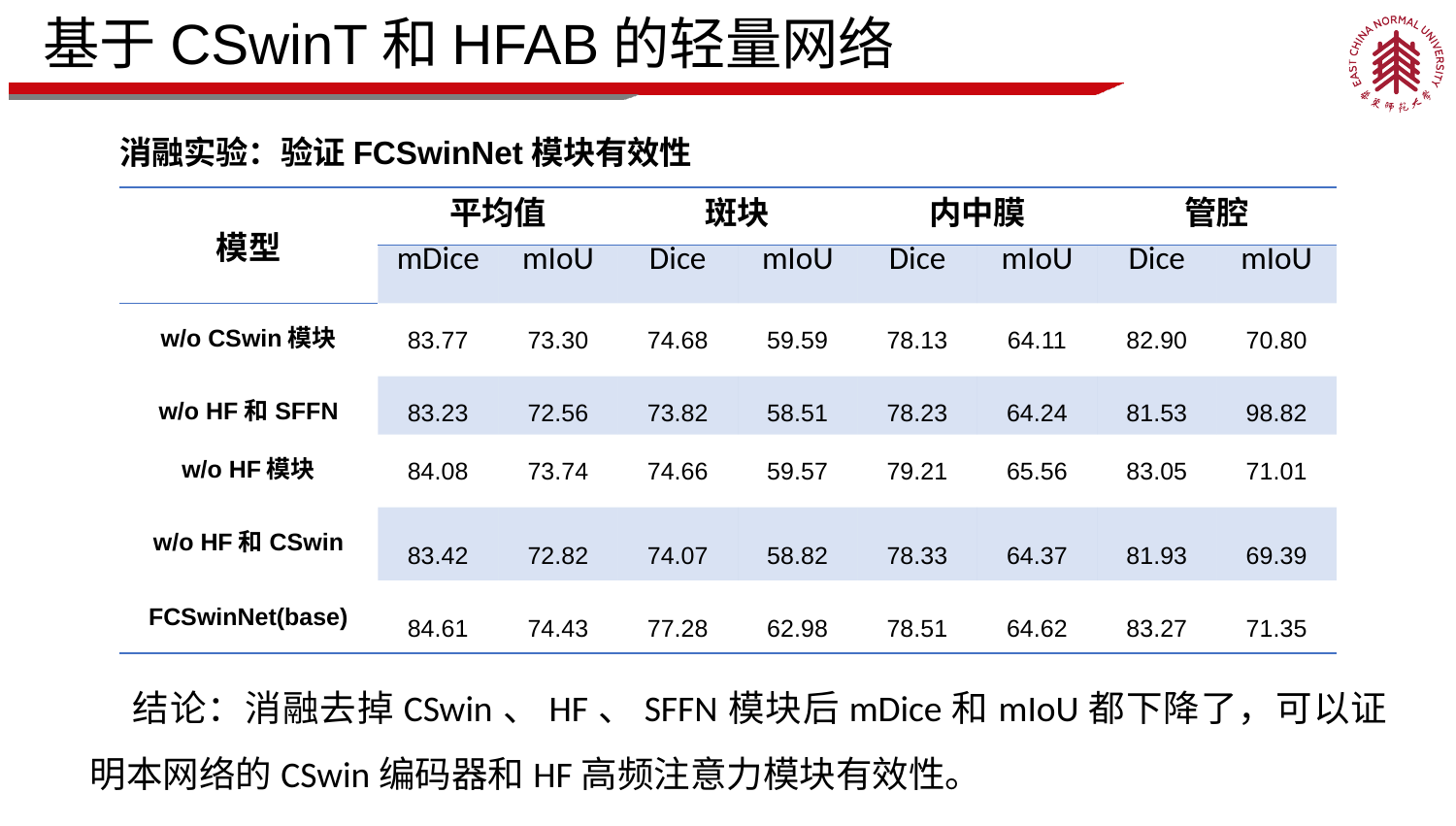

基于CSwinT和HFAB的轻量网络
消融实验：验证FCSwinNet模块有效性
| 模型 | 平均值 |  | 斑块 |  | 内中膜 |  | 管腔 |  |
| --- | --- | --- | --- | --- | --- | --- | --- | --- |
|  | mDice | mIoU | Dice | mIoU | Dice | mIoU | Dice | mIoU |
| w/o CSwin模块 | 83.77 | 73.30 | 74.68 | 59.59 | 78.13 | 64.11 | 82.90 | 70.80 |
| w/o HF和SFFN | 83.23 | 72.56 | 73.82 | 58.51 | 78.23 | 64.24 | 81.53 | 98.82 |
| w/o HF模块 | 84.08 | 73.74 | 74.66 | 59.57 | 79.21 | 65.56 | 83.05 | 71.01 |
| w/o HF和CSwin | 83.42 | 72.82 | 74.07 | 58.82 | 78.33 | 64.37 | 81.93 | 69.39 |
| FCSwinNet(base) | 84.61 | 74.43 | 77.28 | 62.98 | 78.51 | 64.62 | 83.27 | 71.35 |
结论：消融去掉CSwin、HF、SFFN模块后mDice和mIoU都下降了，可以证明本网络的CSwin编码器和HF高频注意力模块有效性。